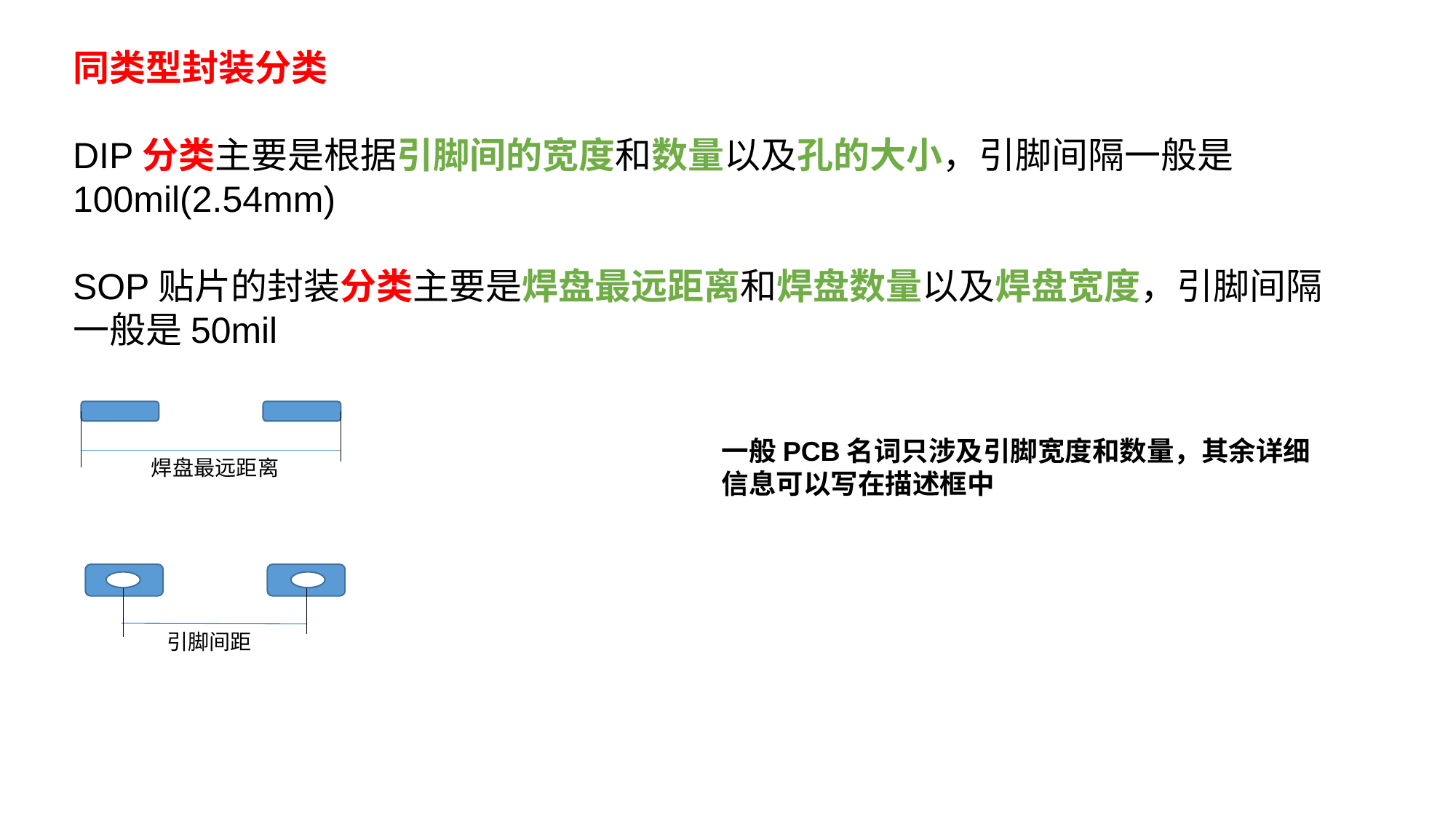

同类型封装分类

DIP分类主要是根据引脚间的宽度和数量以及孔的大小，引脚间隔一般是100mil(2.54mm)

SOP贴片的封装分类主要是焊盘最远距离和焊盘数量以及焊盘宽度，引脚间隔一般是50mil

焊盘最远距离
一般PCB名词只涉及引脚宽度和数量，其余详细信息可以写在描述框中

引脚间距